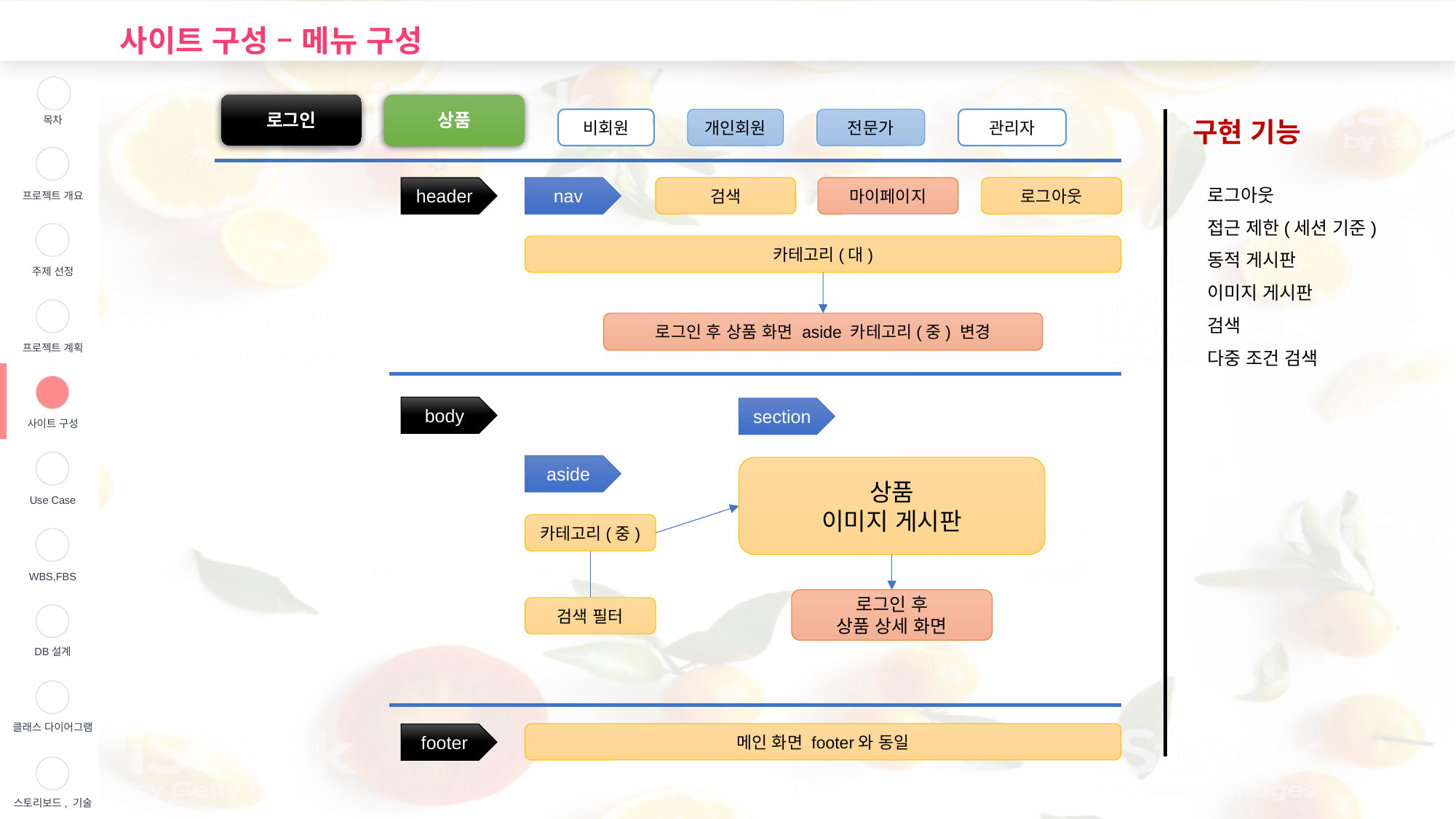

사이트 구성 – 메뉴 구성
|  | 목차 |
| --- | --- |
|  | 프로젝트 개요 |
|  | 주제 선정 |
|  | 프로젝트 계획 |
|  | 사이트 구성 |
|  | Use Case |
|  | WBS,FBS |
|  | DB설계 |
|  | 클래스 다이어그램 |
|  | 스토리보드, 기술 |

로그인
상품
비회원
개인회원
전문가
관리자
구현 기능

로그아웃
접근 제한(세션 기준)
동적 게시판
이미지 게시판
검색
다중 조건 검색
header
nav
검색
마이페이지
로그아웃

카테고리(대)

로그인 후 상품 화면 aside 카테고리(중) 변경

body
section

aside
상품
이미지 게시판
카테고리(중)

로그인 후
상품 상세 화면
검색 필터

메인 화면 footer와 동일
footer